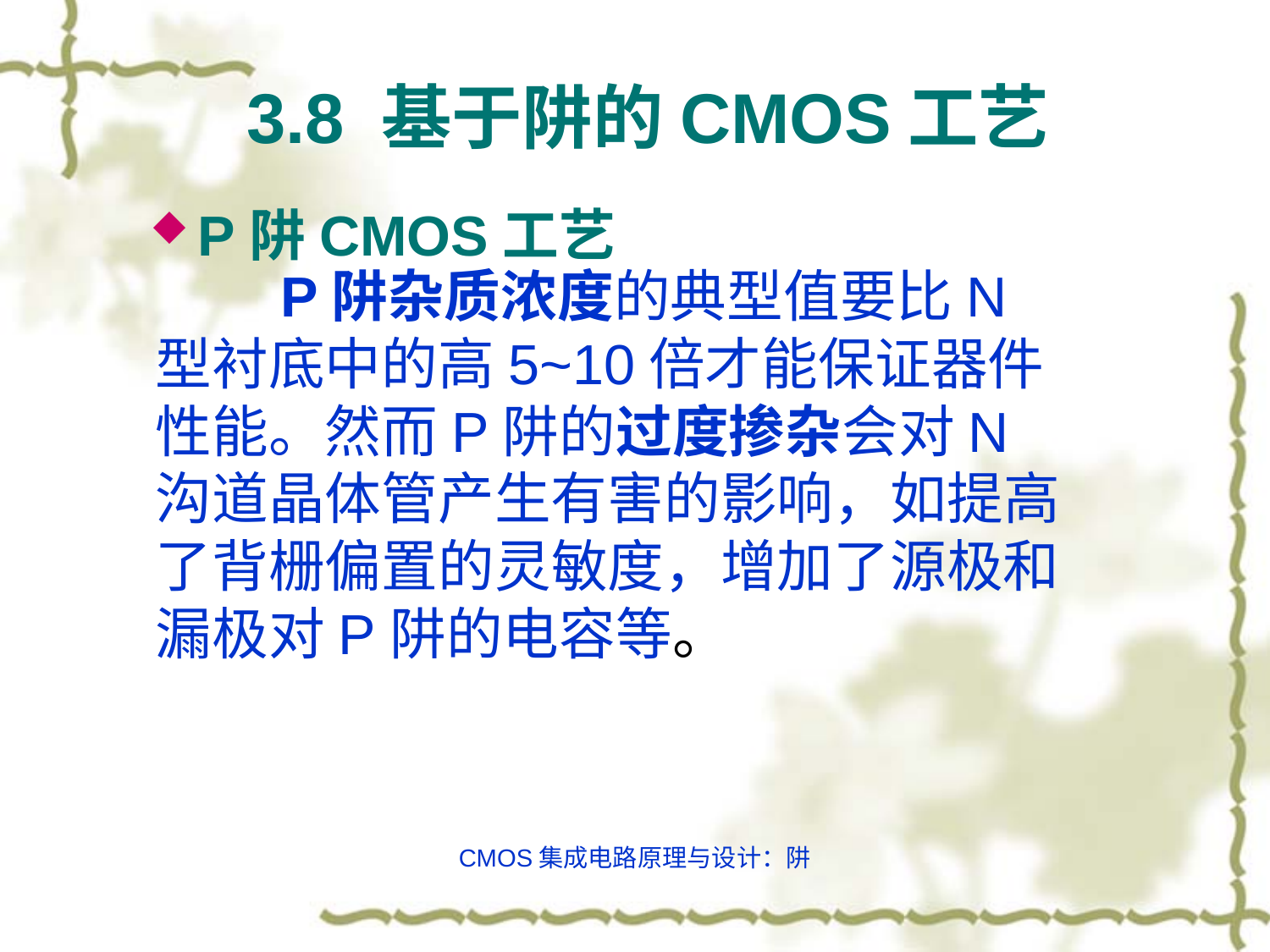

# 3.8 基于阱的CMOS工艺
P阱CMOS工艺

           P阱杂质浓度的典型值要比N型衬底中的高5~10倍才能保证器件性能。然而P阱的过度掺杂会对N沟道晶体管产生有害的影响，如提高了背栅偏置的灵敏度，增加了源极和漏极对P阱的电容等。

CMOS集成电路原理与设计：阱
37